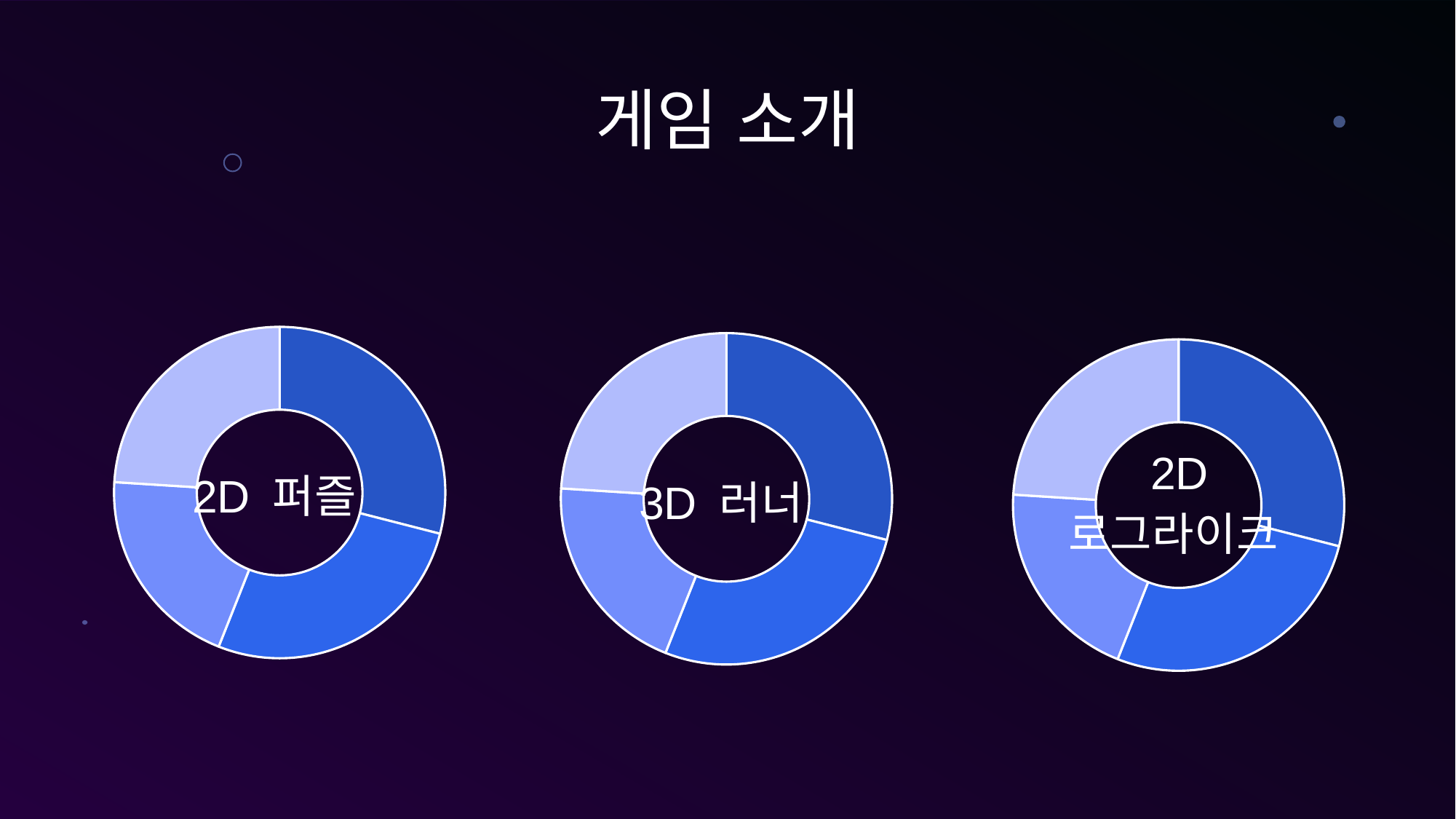

# 게임 소개

### Chart

| Category | 매출 |
|---|---|
| 화학 물질 1 | 0.29 |
| 화학 물질 2 | 0.27 |
| 화학 물질 3 | 0.2 |
| 화학 물질 4 | 0.24 |

### Chart

| Category | 매출 |
|---|---|
| 화학 물질 1 | 0.29 |
| 화학 물질 2 | 0.27 |
| 화학 물질 3 | 0.2 |
| 화학 물질 4 | 0.24 |

### Chart

| Category | 매출 |
|---|---|
| 화학 물질 1 | 0.29 |
| 화학 물질 2 | 0.27 |
| 화학 물질 3 | 0.2 |
| 화학 물질 4 | 0.24 |